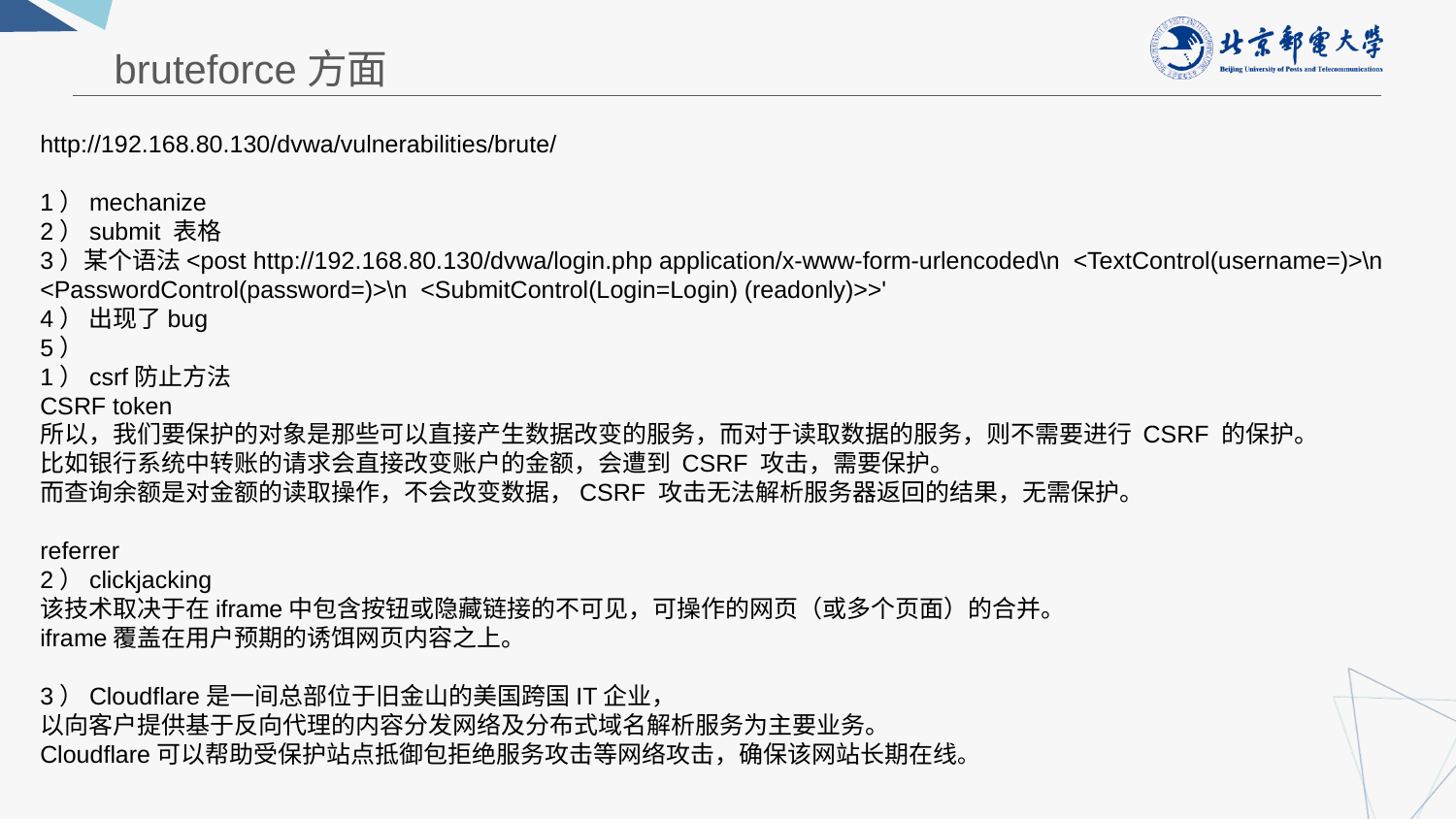

bruteforce方面
http://192.168.80.130/dvwa/vulnerabilities/brute/

1）mechanize
2）submit 表格
3）某个语法<post http://192.168.80.130/dvwa/login.php application/x-www-form-urlencoded\n  <TextControl(username=)>\n  <PasswordControl(password=)>\n  <SubmitControl(Login=Login) (readonly)>>'
4） 出现了bug
5）
1）csrf防止方法
CSRF token
所以，我们要保护的对象是那些可以直接产生数据改变的服务，而对于读取数据的服务，则不需要进行 CSRF 的保护。
比如银行系统中转账的请求会直接改变账户的金额，会遭到 CSRF 攻击，需要保护。
而查询余额是对金额的读取操作，不会改变数据，CSRF 攻击无法解析服务器返回的结果，无需保护。

referrer
2）clickjacking
该技术取决于在iframe中包含按钮或隐藏链接的不可见，可操作的网页（或多个页面）的合并。
iframe覆盖在用户预期的诱饵网页内容之上。

3）Cloudflare是一间总部位于旧金山的美国跨国IT企业，
以向客户提供基于反向代理的内容分发网络及分布式域名解析服务为主要业务。
Cloudflare可以帮助受保护站点抵御包拒绝服务攻击等网络攻击，确保该网站长期在线。